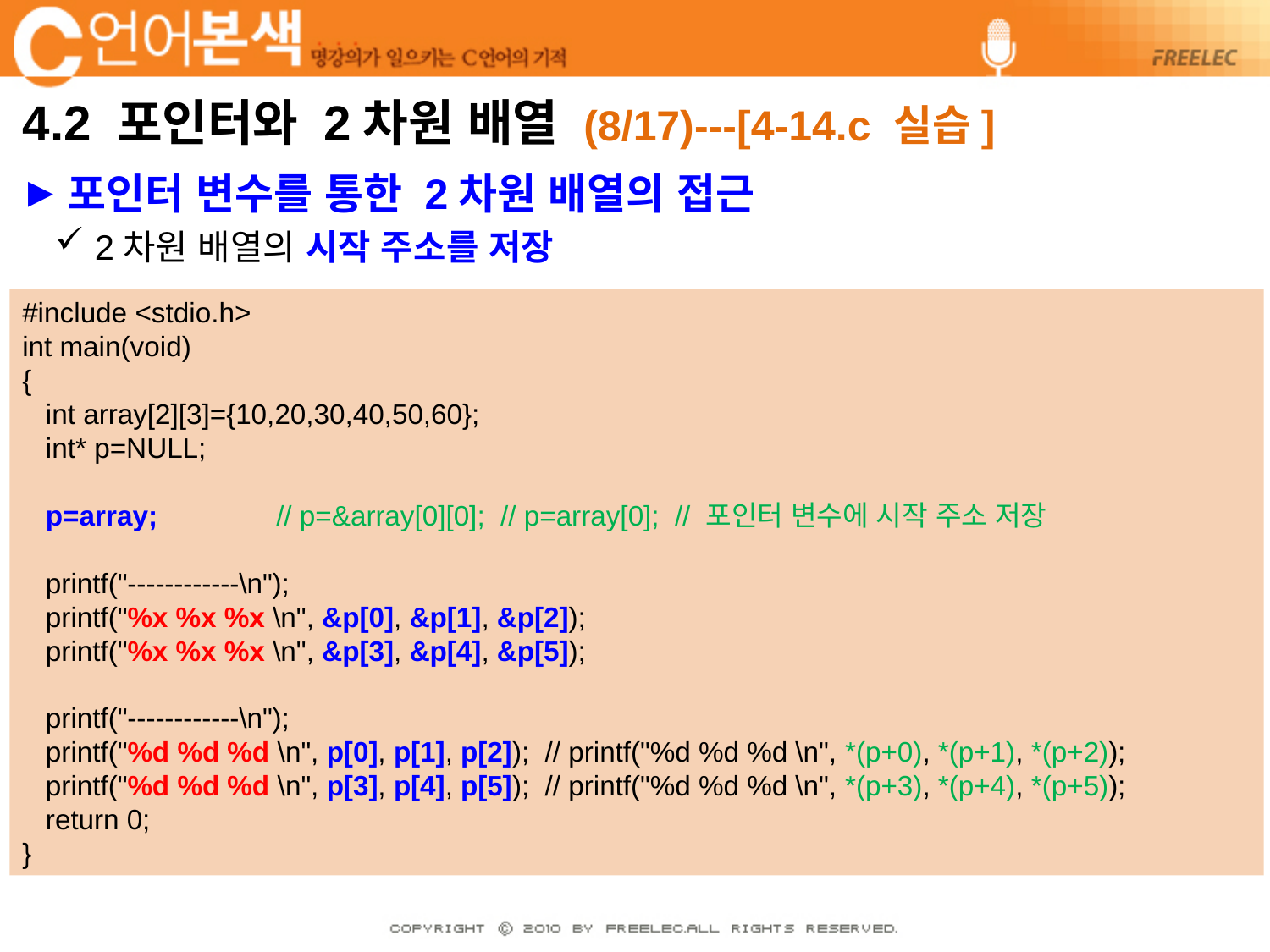

# 4.2 포인터와 2차원 배열 (8/17)---[4-14.c 실습]
포인터 변수를 통한 2차원 배열의 접근
2차원 배열의 시작 주소를 저장
#include <stdio.h>
int main(void)
{
   int array[2][3]={10,20,30,40,50,60};
   int* p=NULL;

   p=array;	// p=&array[0][0];  // p=array[0];  // 포인터 변수에 시작 주소 저장

   printf("------------\n");
   printf("%x %x %x \n", &p[0], &p[1], &p[2]);
   printf("%x %x %x \n", &p[3], &p[4], &p[5]);

   printf("------------\n");
   printf("%d %d %d \n", p[0], p[1], p[2]);  // printf("%d %d %d \n", *(p+0), *(p+1), *(p+2));
   printf("%d %d %d \n", p[3], p[4], p[5]);  // printf("%d %d %d \n", *(p+3), *(p+4), *(p+5));
   return 0;
}